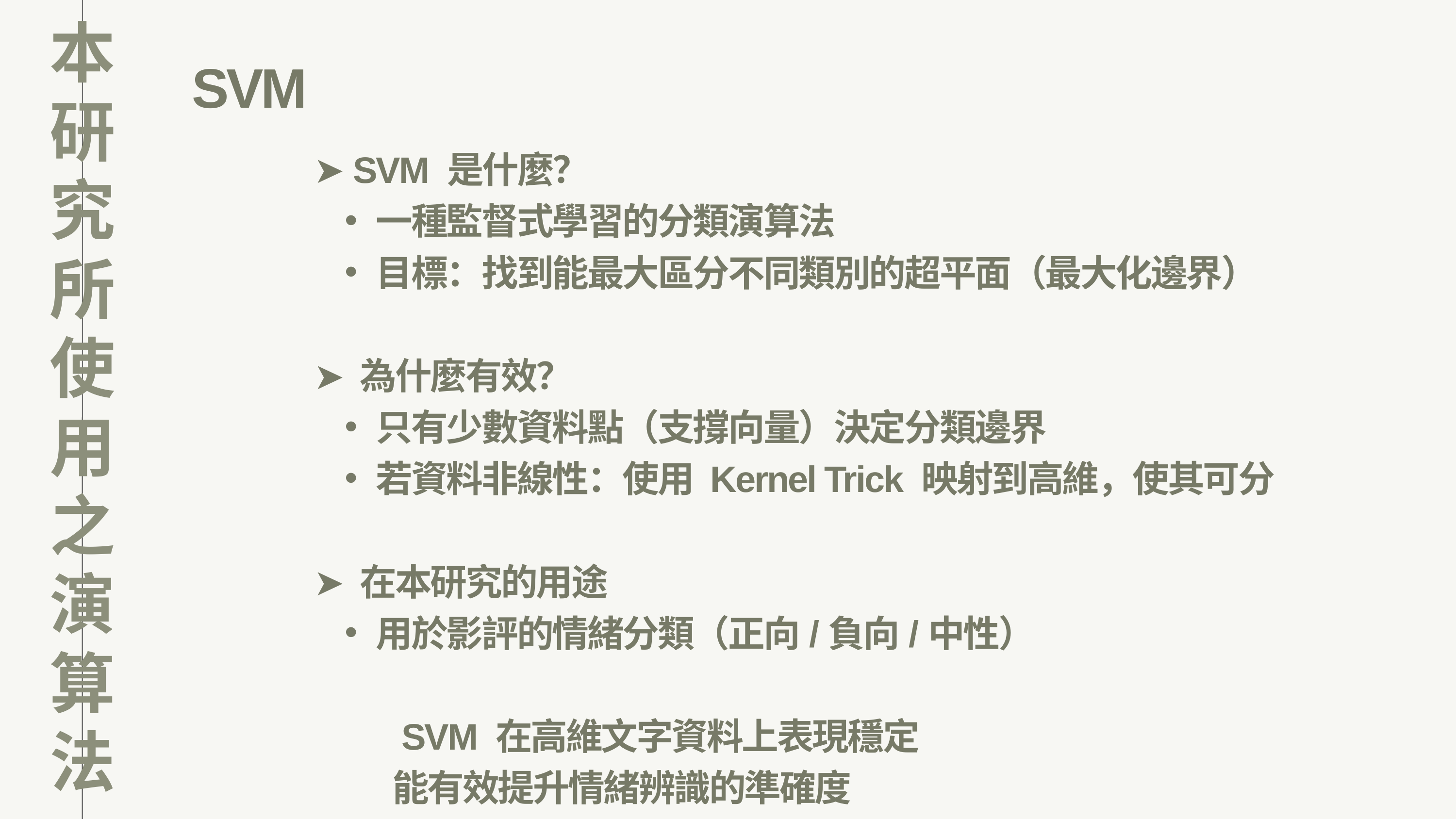

本研究所使用之演算法
SVM
➤ SVM 是什麼？
一種監督式學習的分類演算法
目標：找到能最大區分不同類別的超平面（最大化邊界）

➤ 為什麼有效？
只有少數資料點（支撐向量）決定分類邊界
若資料非線性：使用 Kernel Trick 映射到高維，使其可分

➤ 在本研究的用途
用於影評的情緒分類（正向/負向/中性）

          SVM 在高維文字資料上表現穩定
          能有效提升情緒辨識的準確度